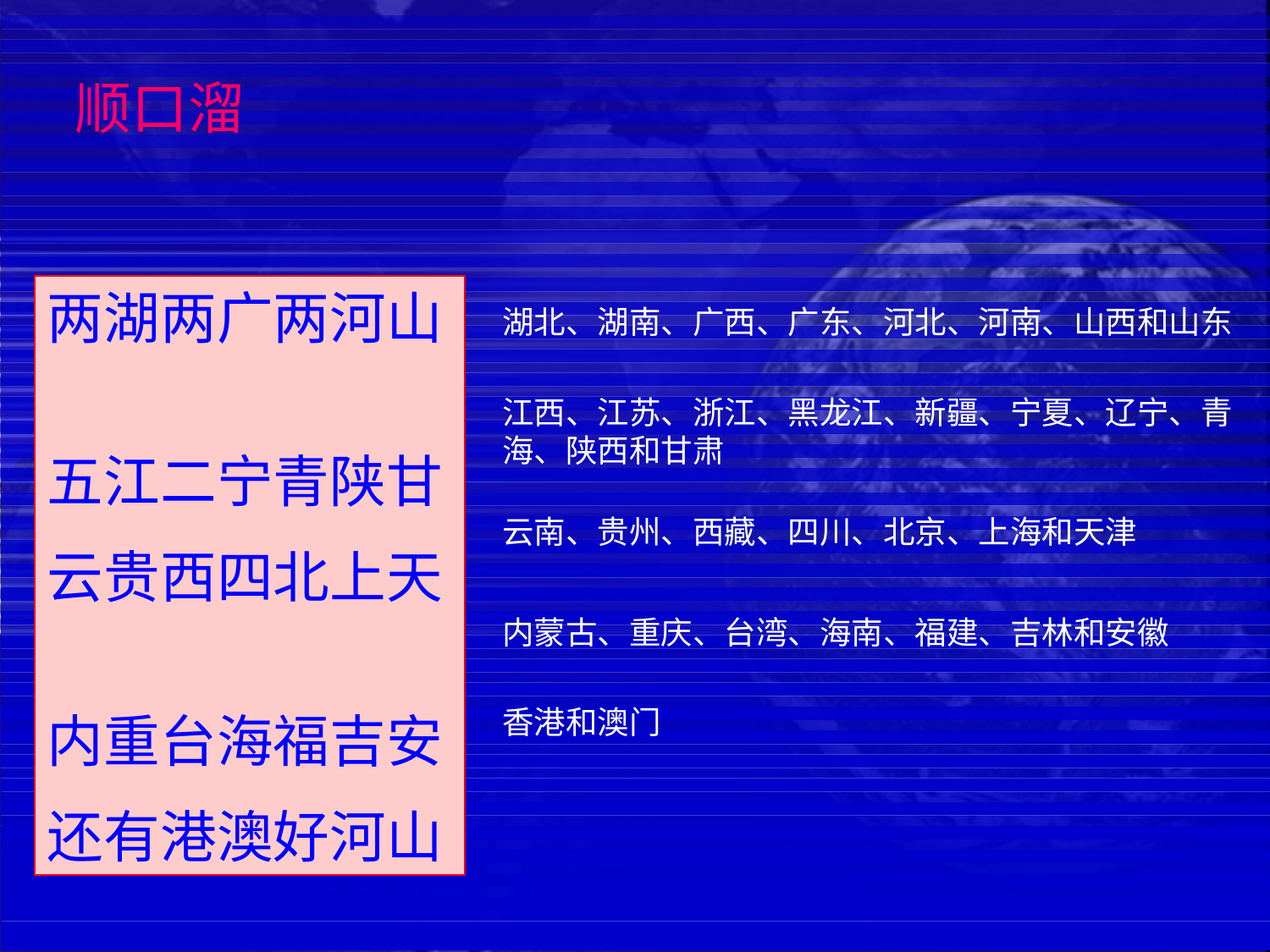

顺口溜
两湖两广两河山
五江二宁青陕甘
云贵西四北上天
内重台海福吉安
还有港澳好河山
湖北、湖南、广西、广东、河北、河南、山西和山东
江西、江苏、浙江、黑龙江、新疆、宁夏、辽宁、青海、陕西和甘肃
云南、贵州、西藏、四川、北京、上海和天津
内蒙古、重庆、台湾、海南、福建、吉林和安徽
香港和澳门